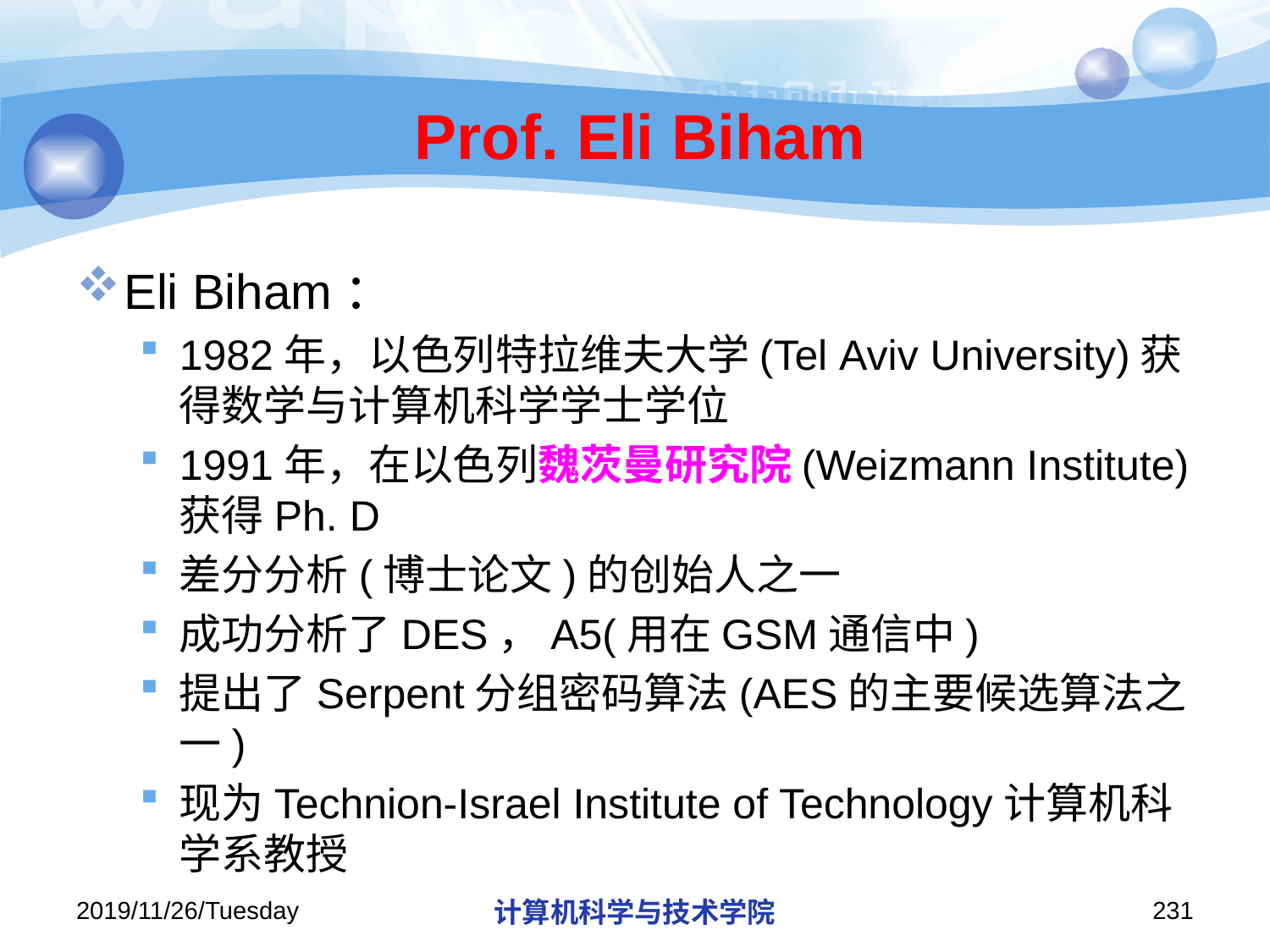

# Prof. Eli Biham
Eli Biham：
1982年，以色列特拉维夫大学(Tel Aviv University)获得数学与计算机科学学士学位
1991年，在以色列魏茨曼研究院(Weizmann Institute)获得Ph. D
差分分析(博士论文)的创始人之一
成功分析了DES，A5(用在GSM通信中)
提出了Serpent分组密码算法(AES的主要候选算法之一)
现为Technion-Israel Institute of Technology计算机科学系教授
2019/11/26/Tuesday
计算机科学与技术学院
231